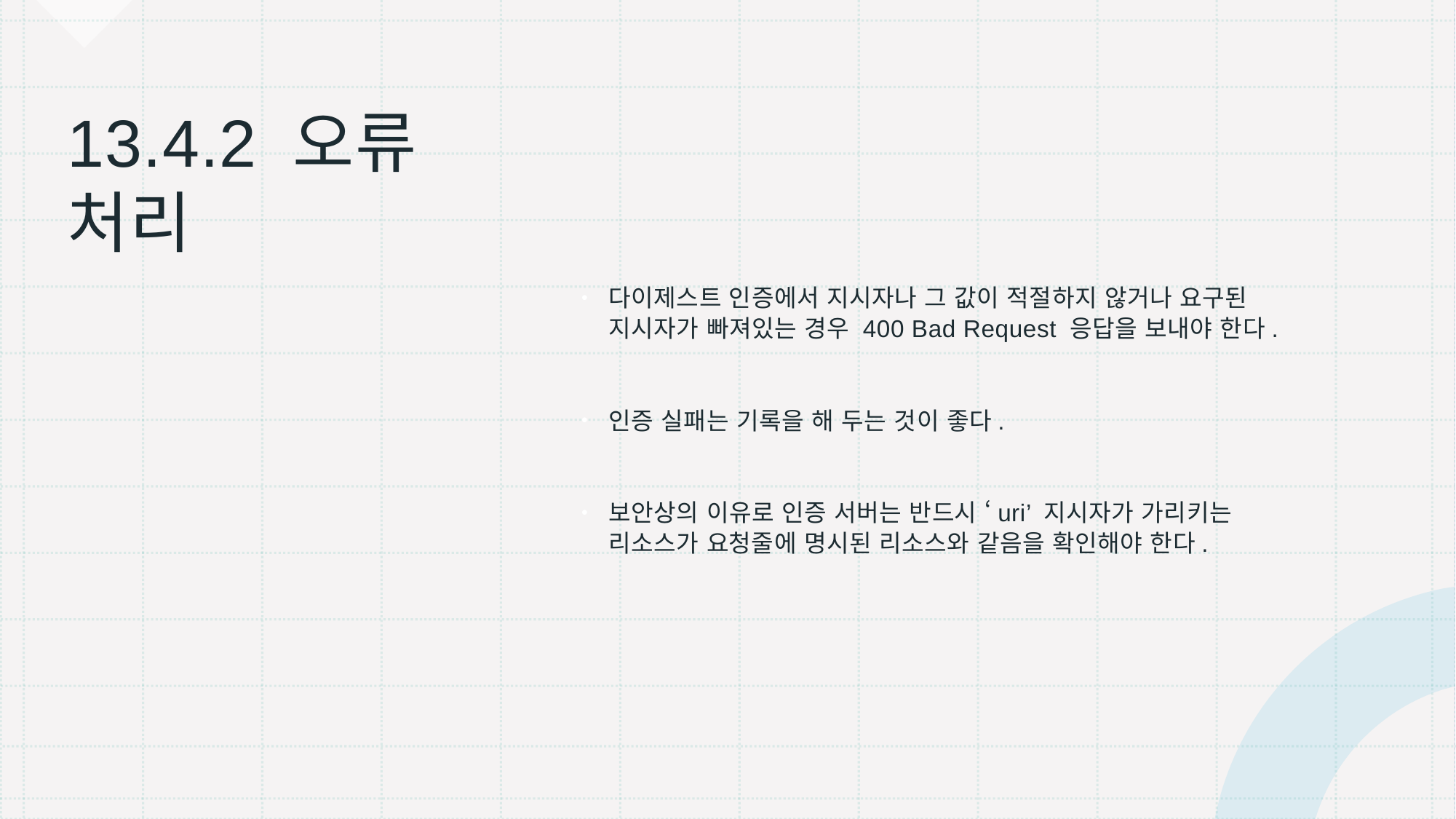

다이제스트 인증에서 지시자나 그 값이 적절하지 않거나 요구된 지시자가 빠져있는 경우 400 Bad Request 응답을 보내야 한다.

인증 실패는 기록을 해 두는 것이 좋다.

보안상의 이유로 인증 서버는 반드시 ‘uri’ 지시자가 가리키는 리소스가 요청줄에 명시된 리소스와 같음을 확인해야 한다.
# 13.4.2 오류 처리